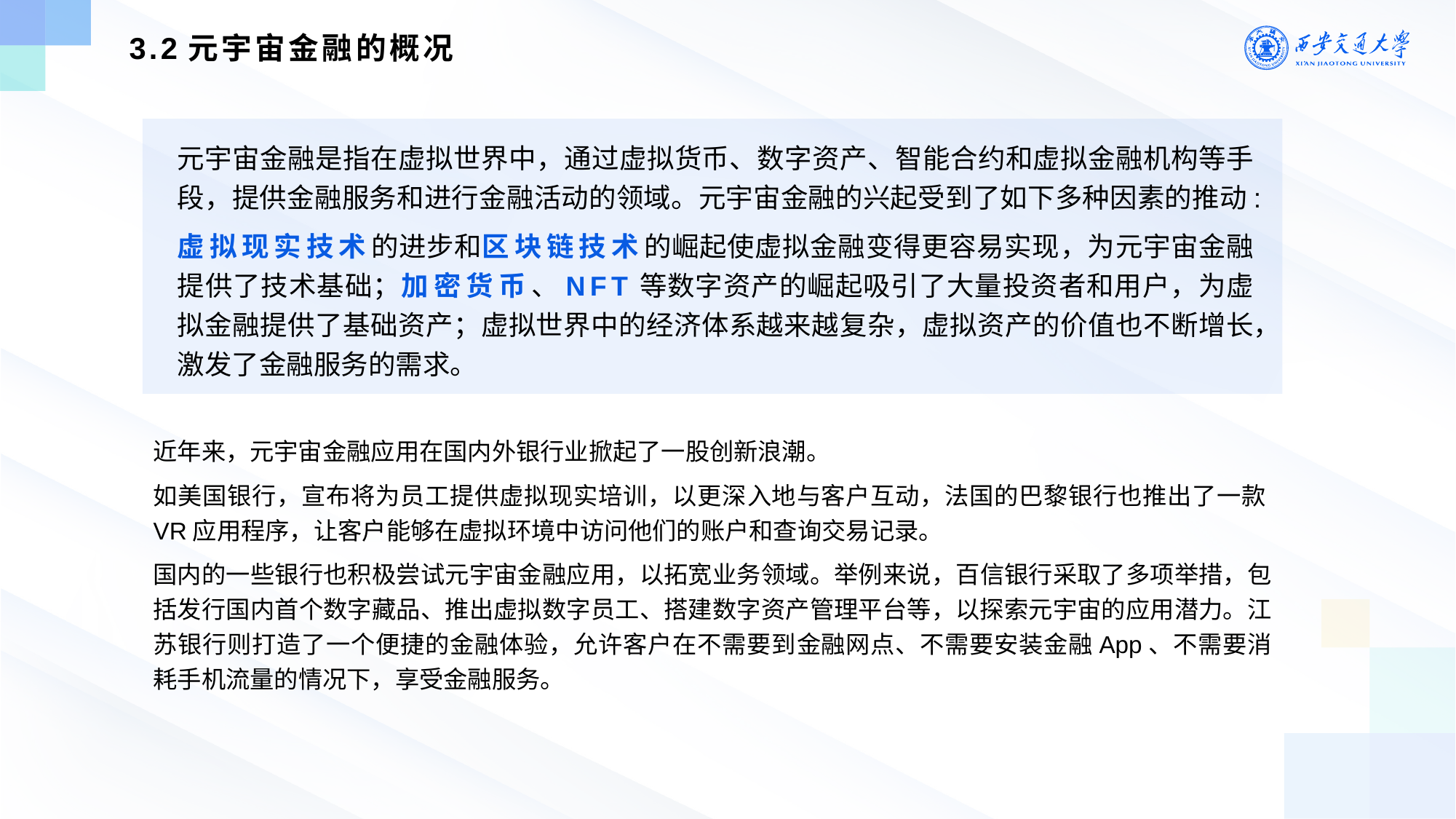

3.2元宇宙金融的概况

元宇宙金融是指在虚拟世界中，通过虚拟货币、数字资产、智能合约和虚拟金融机构等手段，提供金融服务和进行金融活动的领域。元宇宙金融的兴起受到了如下多种因素的推动:
虚拟现实技术的进步和区块链技术的崛起使虚拟金融变得更容易实现，为元宇宙金融提供了技术基础；加密货币、NFT等数字资产的崛起吸引了大量投资者和用户，为虚拟金融提供了基础资产；虚拟世界中的经济体系越来越复杂，虚拟资产的价值也不断增长，激发了金融服务的需求。
近年来，元宇宙金融应用在国内外银行业掀起了一股创新浪潮。
如美国银行，宣布将为员工提供虚拟现实培训，以更深入地与客户互动，法国的巴黎银行也推出了一款VR应用程序，让客户能够在虚拟环境中访问他们的账户和查询交易记录。
国内的一些银行也积极尝试元宇宙金融应用，以拓宽业务领域。举例来说，百信银行采取了多项举措，包括发行国内首个数字藏品、推出虚拟数字员工、搭建数字资产管理平台等，以探索元宇宙的应用潜力。江苏银行则打造了一个便捷的金融体验，允许客户在不需要到金融网点、不需要安装金融App、不需要消耗手机流量的情况下，享受金融服务。